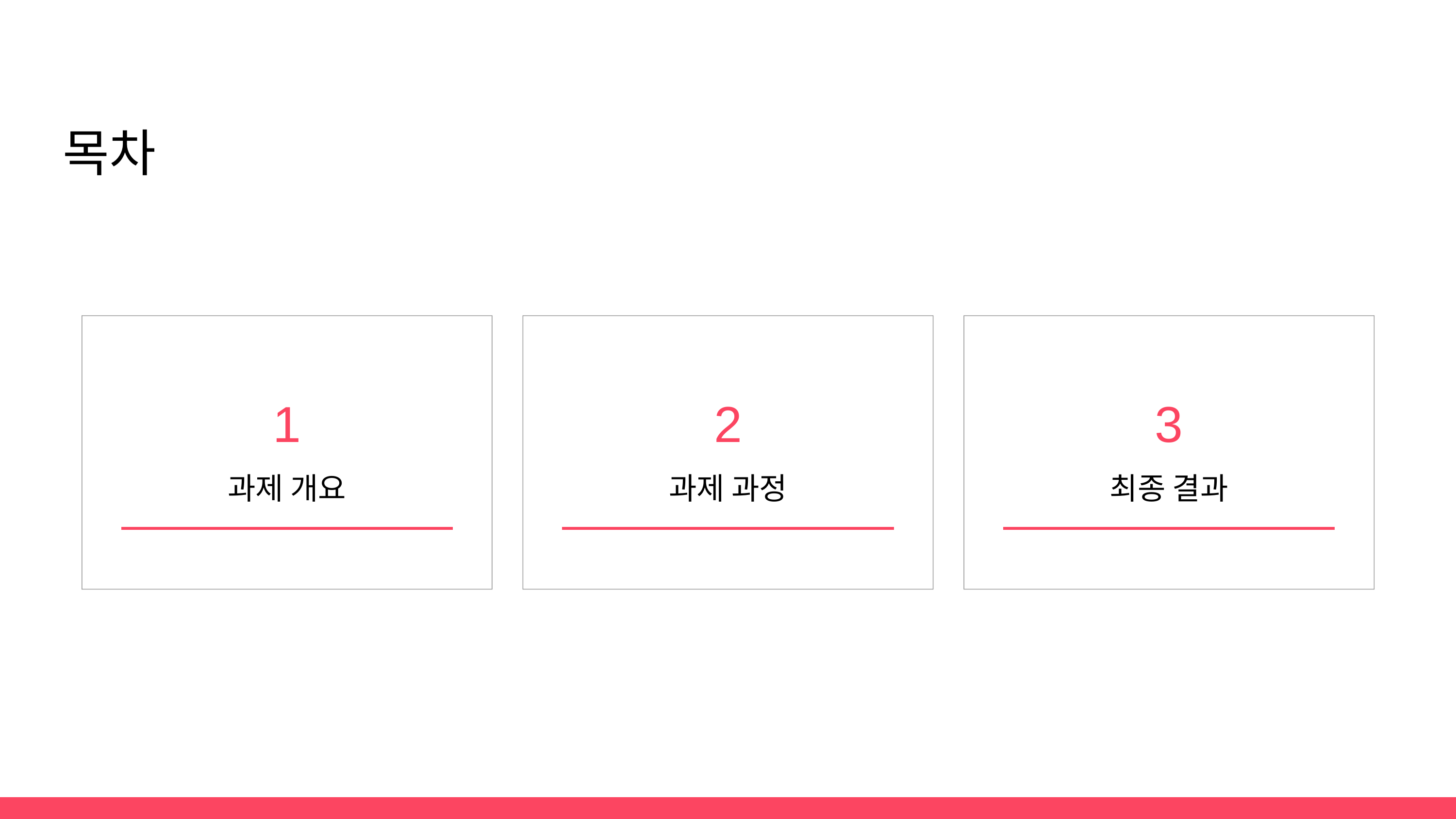

목차

1
2
3
과제 개요
과제 과정
최종 결과